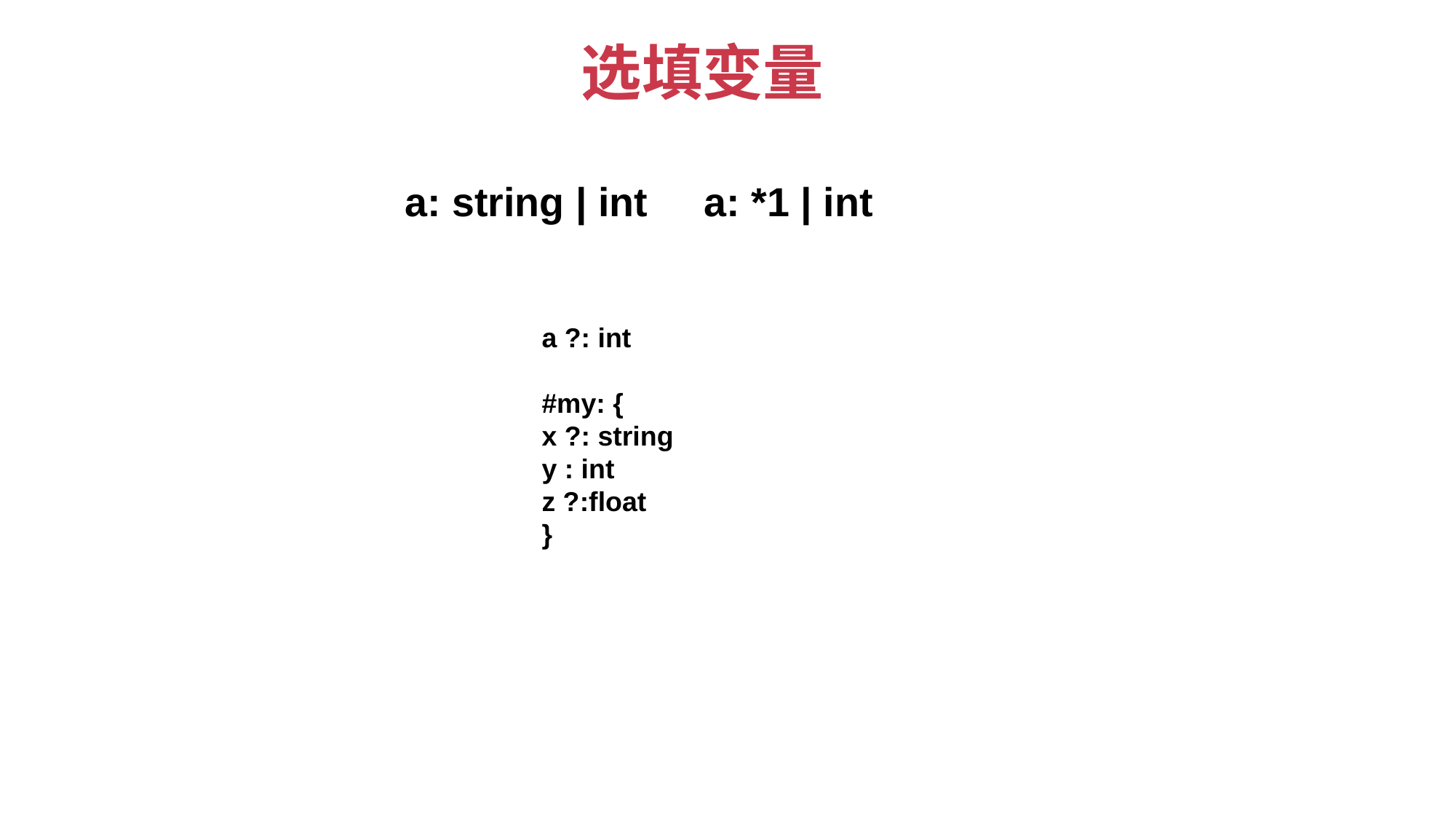

选填变量
a: string | int     a: *1 | int

a ?: int

#my: {
x ?: string
y : int
z ?:float
}